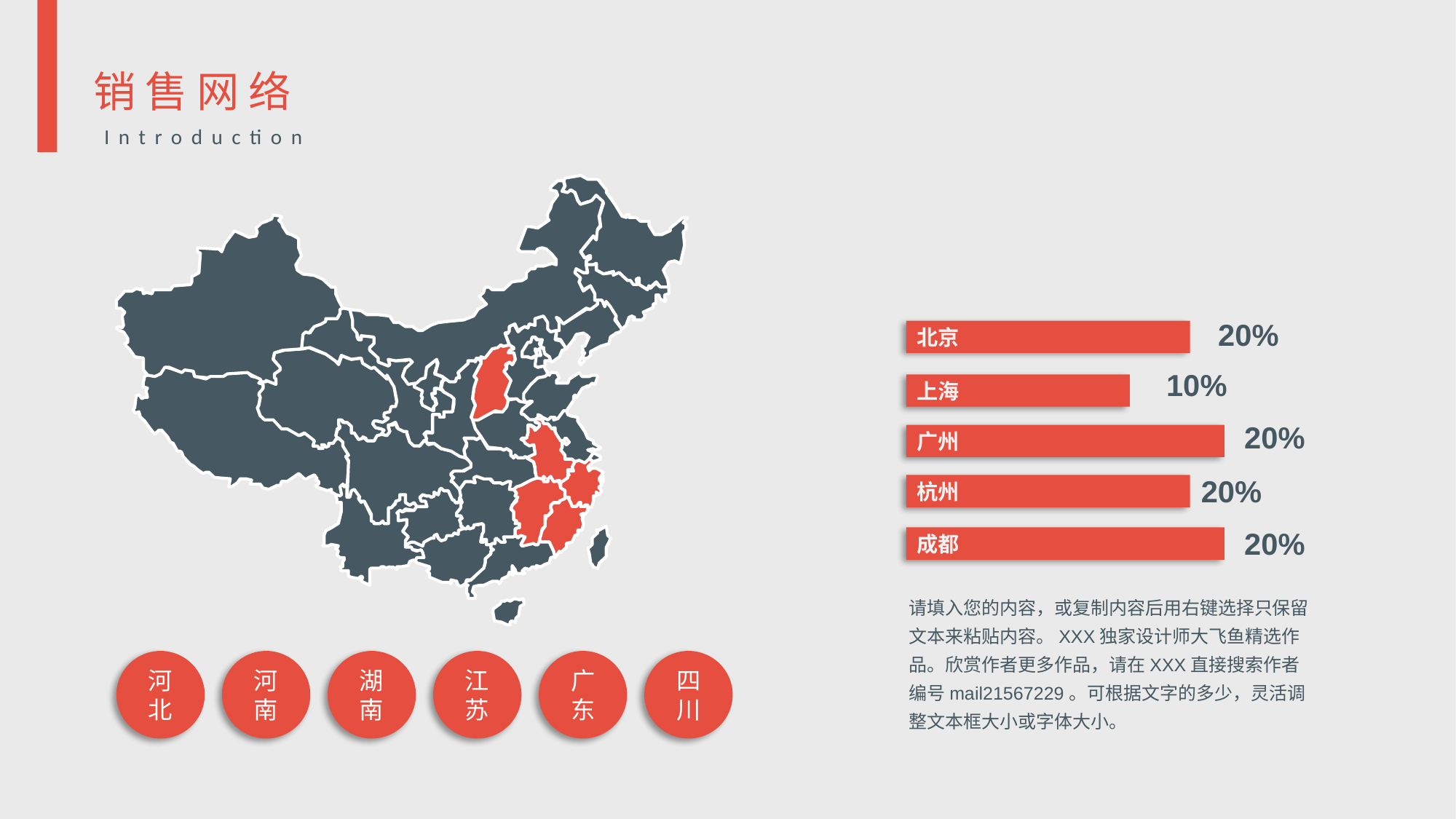

销售网络
Introduction

20%
北京
10%
上海
20%
广州
20%
杭州
20%
成都
请填入您的内容，或复制内容后用右键选择只保留文本来粘贴内容。XXX独家设计师大飞鱼精选作品。欣赏作者更多作品，请在XXX直接搜索作者编号mail21567229。可根据文字的多少，灵活调整文本框大小或字体大小。
河北
河南
湖南
江苏
广东
四川